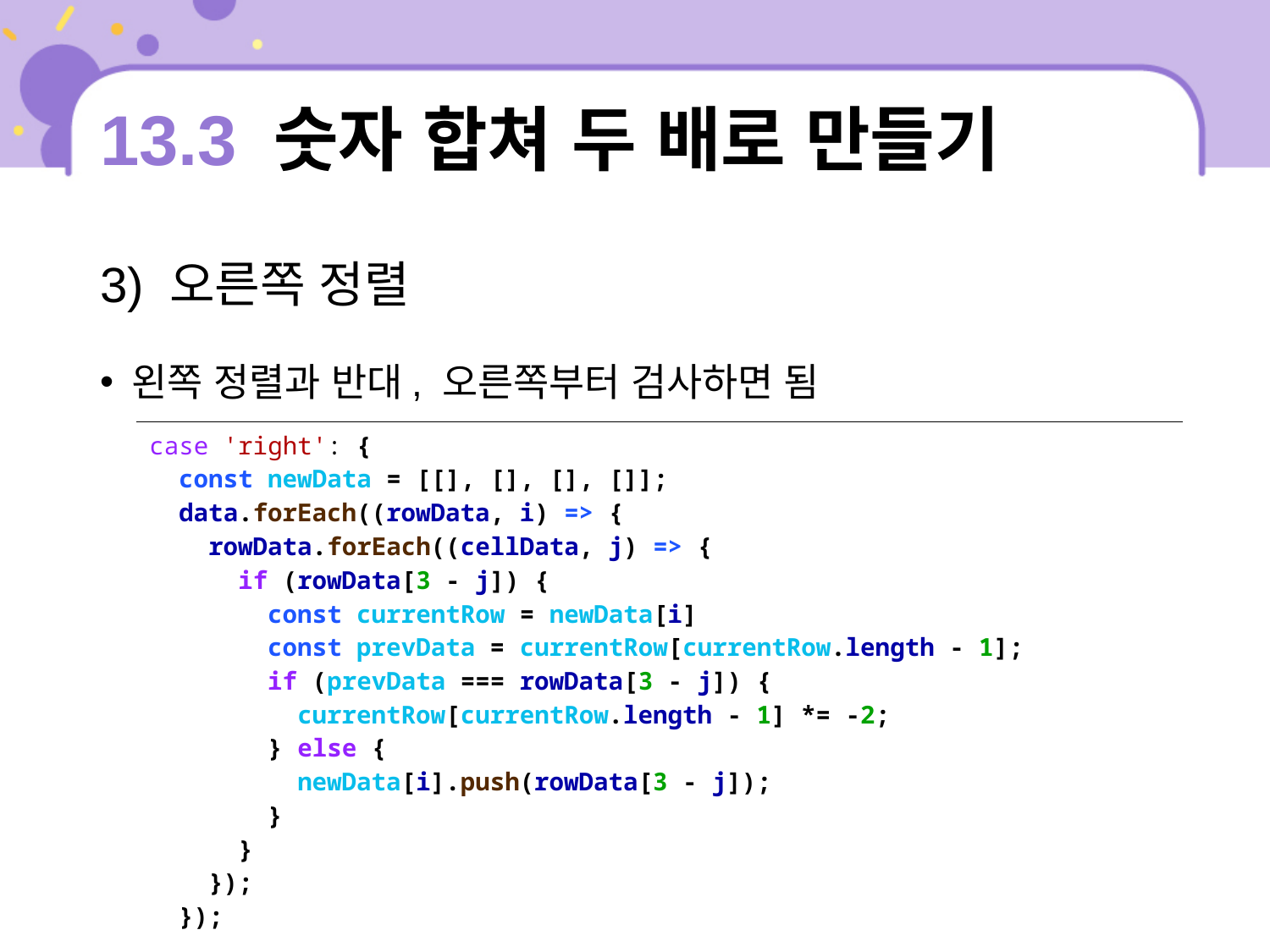

# 13.3 숫자 합쳐 두 배로 만들기
3) 오른쪽 정렬
왼쪽 정렬과 반대, 오른쪽부터 검사하면 됨
| case 'right': { const newData = [[], [], [], []]; data.forEach((rowData, i) => { rowData.forEach((cellData, j) => { if (rowData[3 - j]) { const currentRow = newData[i] const prevData = currentRow[currentRow.length - 1]; if (prevData === rowData[3 - j]) { currentRow[currentRow.length - 1] \*= -2; } else { newData[i].push(rowData[3 - j]); } } }); }); |
| --- |